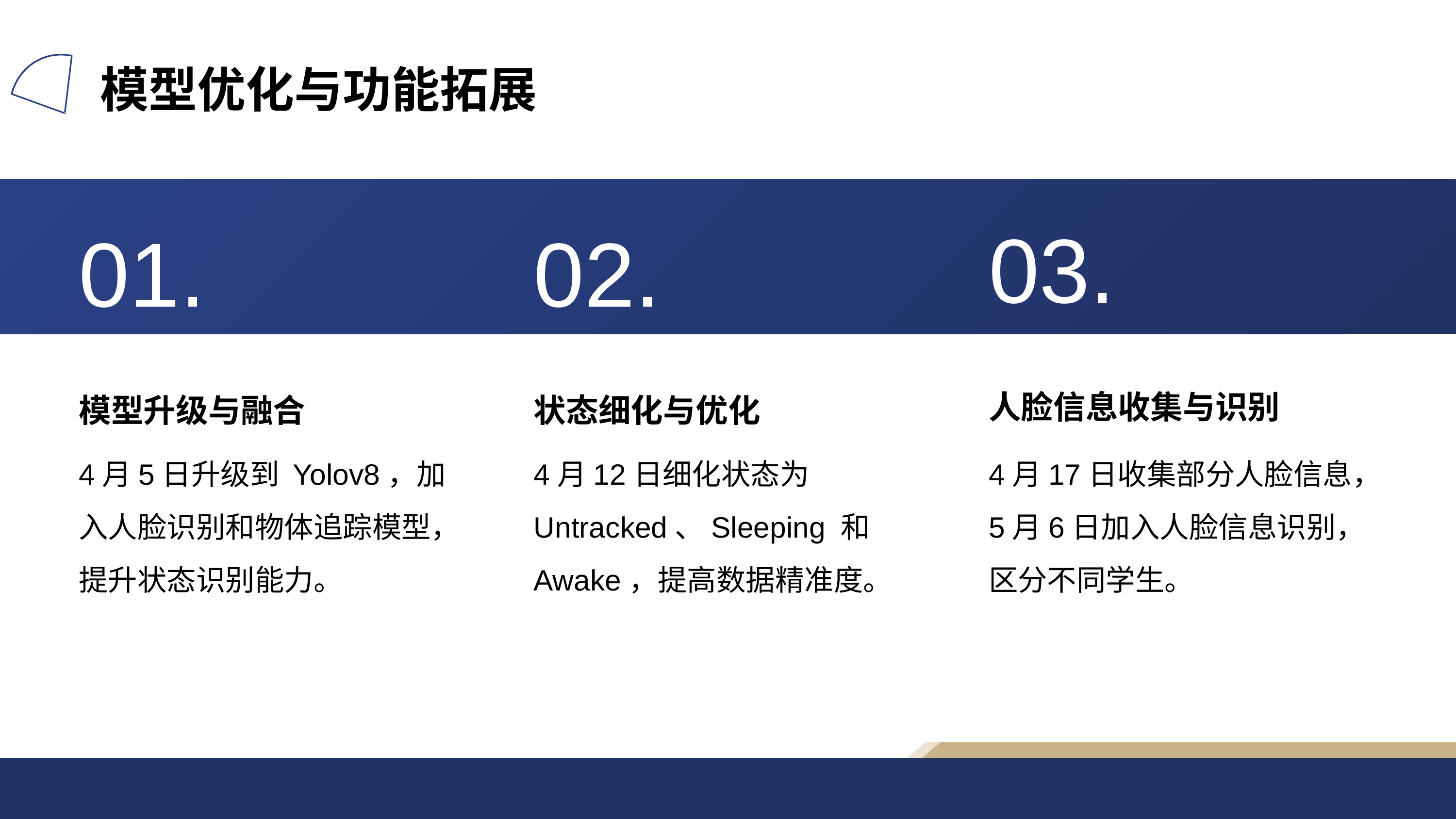

模型优化与功能拓展

03.

01.

02.

人脸信息收集与识别

模型升级与融合

状态细化与优化

4月5日升级到 Yolov8，加入人脸识别和物体追踪模型，提升状态识别能力。

4月12日细化状态为 Untracked、Sleeping 和 Awake，提高数据精准度。

4月17日收集部分人脸信息，5月6日加入人脸信息识别，区分不同学生。